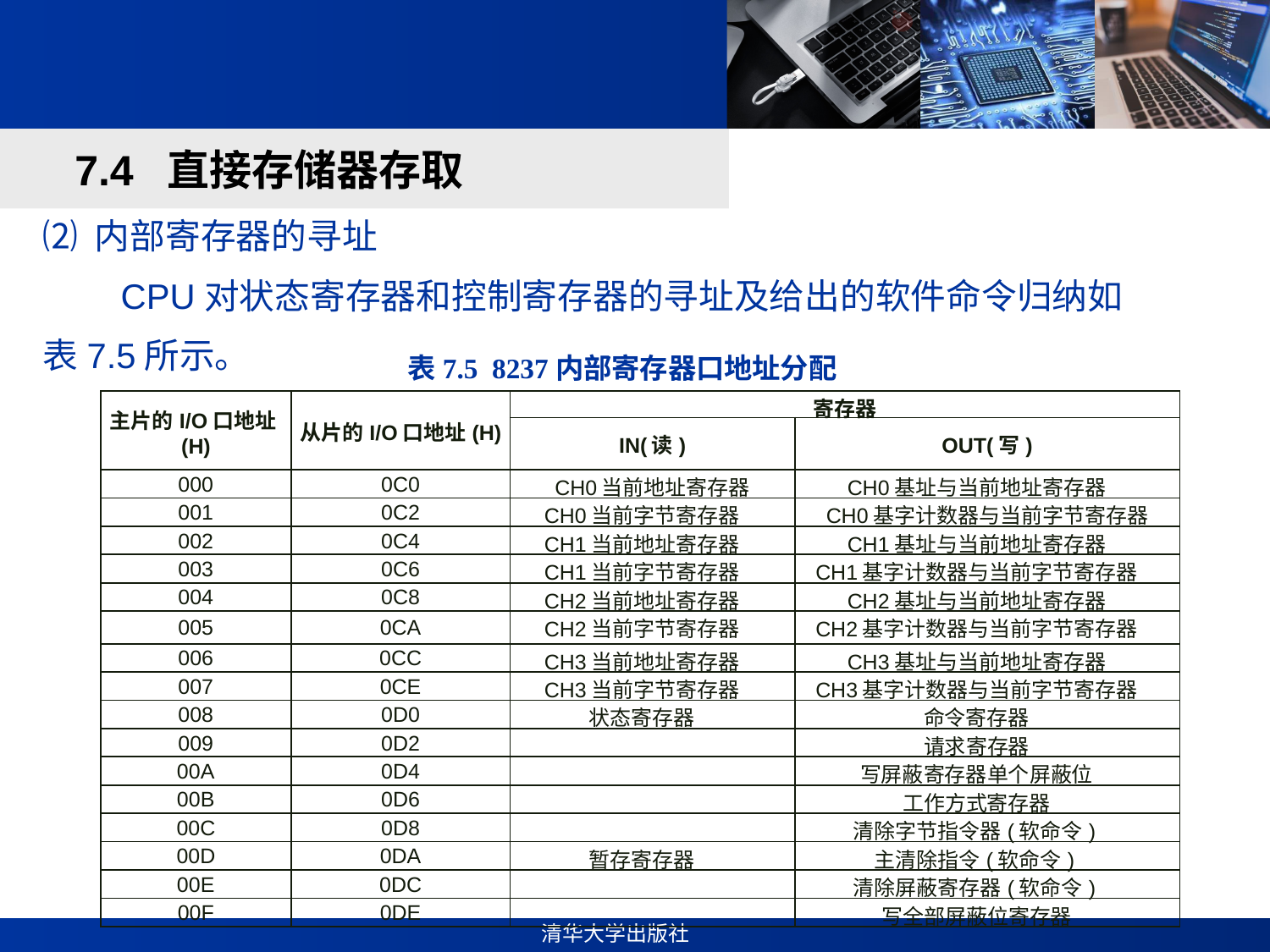

#
7.4  直接存储器存取
⑵ 内部寄存器的寻址
        CPU对状态寄存器和控制寄存器的寻址及给出的软件命令归纳如
表7.5所示。
表7.5  8237内部寄存器口地址分配
| 主片的I/O口地址(H) | 从片的I/O口地址(H) | 寄存器 |  |
| --- | --- | --- | --- |
|  |  | IN(读) | OUT(写) |
| 000 | 0C0 | CH0当前地址寄存器 | CH0基址与当前地址寄存器 |
| 001 | 0C2 | CH0当前字节寄存器 | CH0基字计数器与当前字节寄存器 |
| 002 | 0C4 | CH1当前地址寄存器 | CH1基址与当前地址寄存器 |
| 003 | 0C6 | CH1当前字节寄存器 | CH1基字计数器与当前字节寄存器 |
| 004 | 0C8 | CH2当前地址寄存器 | CH2基址与当前地址寄存器 |
| 005 | 0CA | CH2当前字节寄存器 | CH2基字计数器与当前字节寄存器 |
| 006 | 0CC | CH3当前地址寄存器 | CH3基址与当前地址寄存器 |
| 007 | 0CE | CH3当前字节寄存器 | CH3基字计数器与当前字节寄存器 |
| 008 | 0D0 | 状态寄存器 | 命令寄存器 |
| 009 | 0D2 |  | 请求寄存器 |
| 00A | 0D4 |  | 写屏蔽寄存器单个屏蔽位 |
| 00B | 0D6 |  | 工作方式寄存器 |
| 00C | 0D8 |  | 清除字节指令器(软命令) |
| 00D | 0DA | 暂存寄存器 | 主清除指令(软命令) |
| 00E | 0DC |  | 清除屏蔽寄存器(软命令) |
| 00F | 0DE |  | 写全部屏蔽位寄存器 |